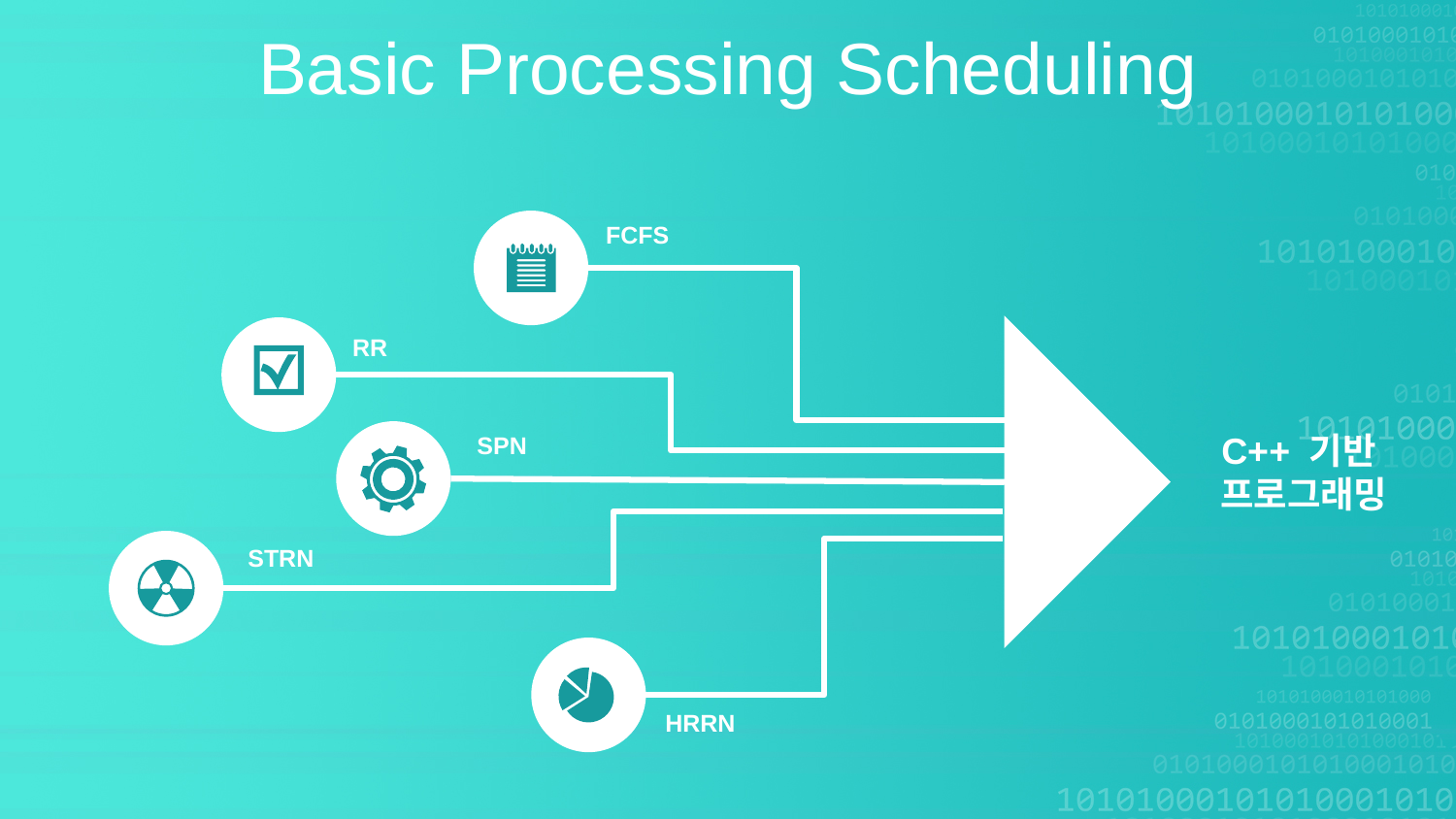

Basic Processing Scheduling

FCFS

RR

C++ 기반
프로그래밍

SPN

STRN

HRRN